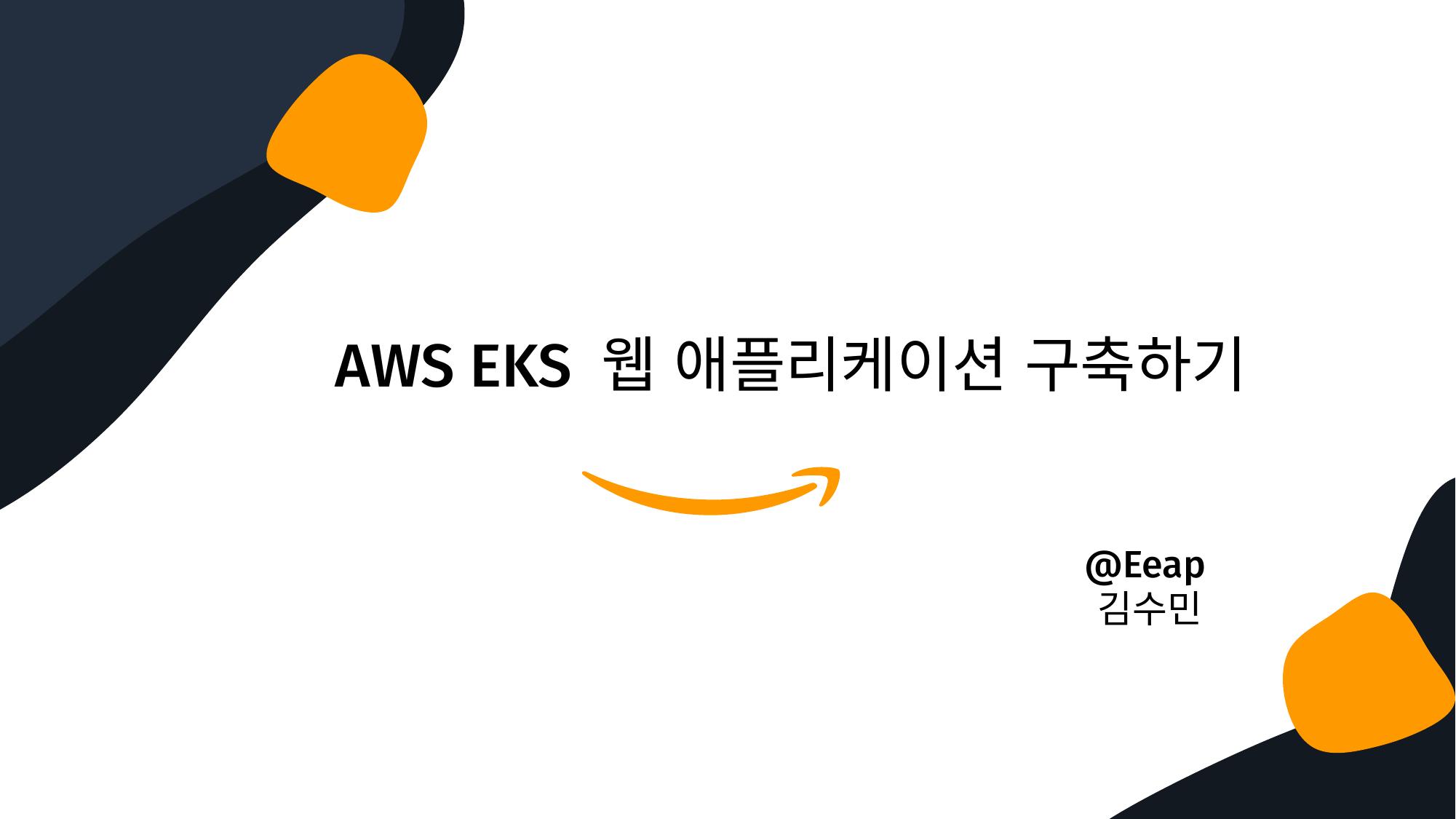

AWS EKS 웹 애플리케이션 구축하기

@Eeap
김수민